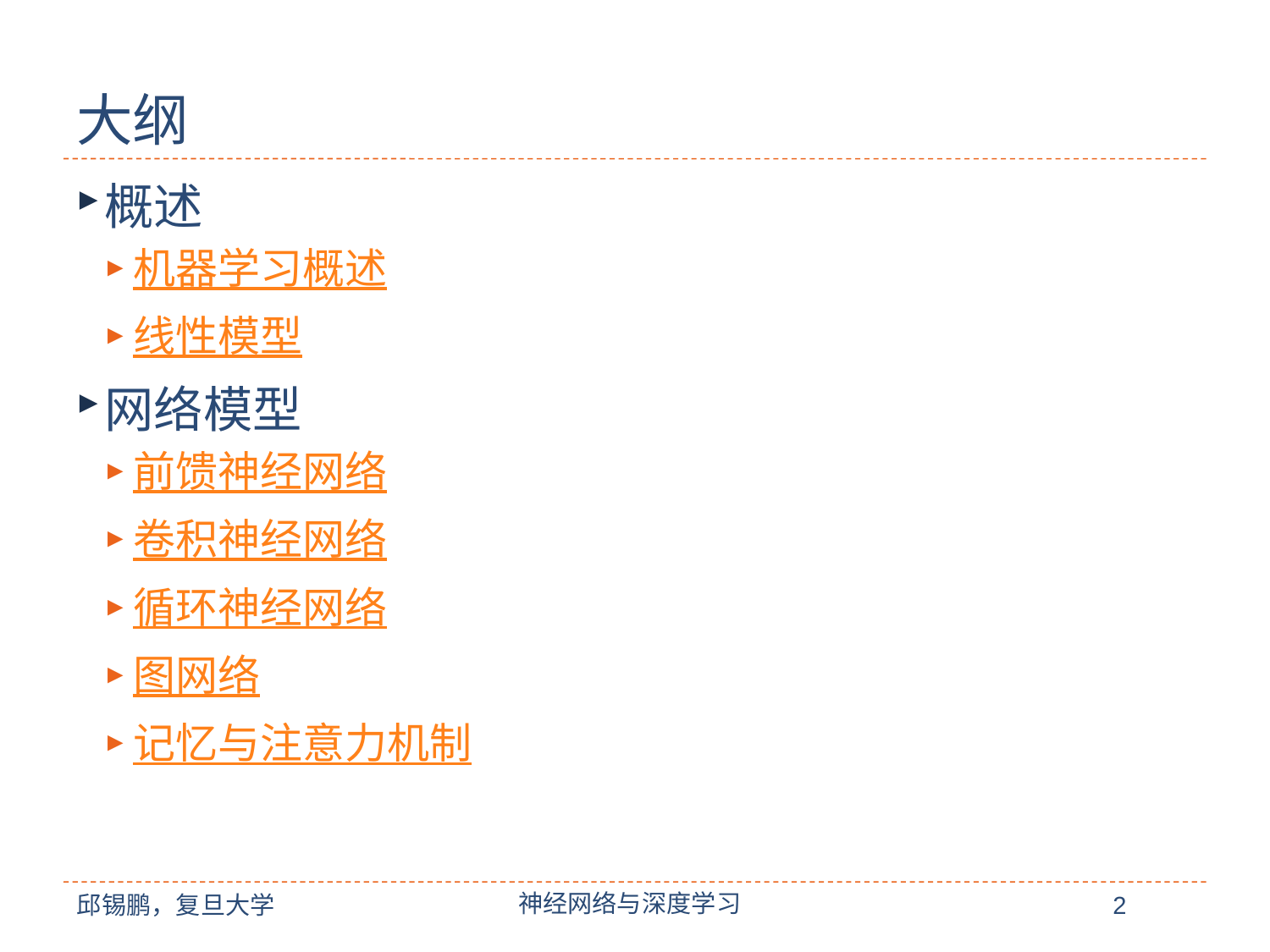

# 大纲
概述
机器学习概述
线性模型
网络模型
前馈神经网络
卷积神经网络
循环神经网络
图网络
记忆与注意力机制